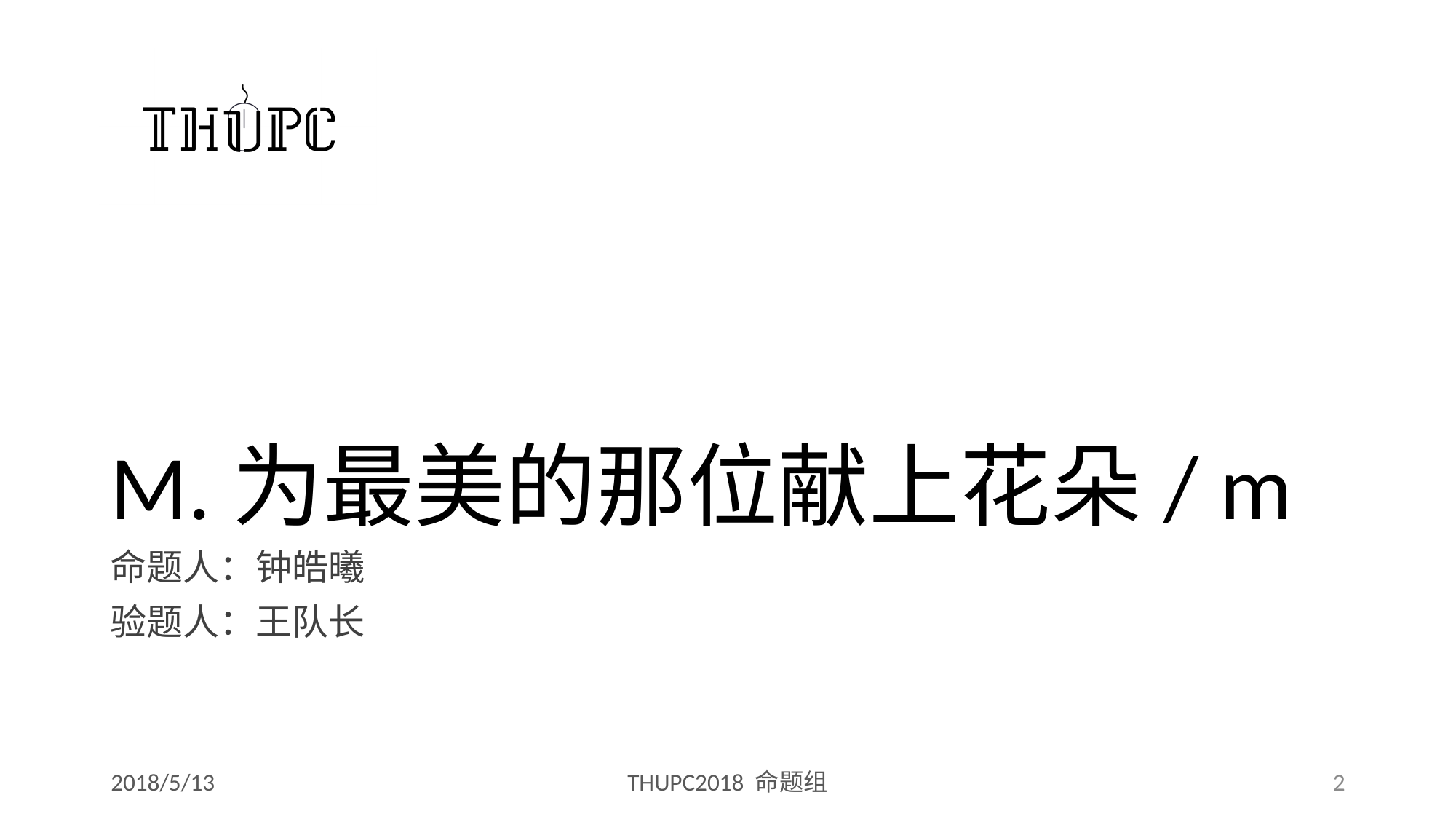

# M.为最美的那位献上花朵/ m
命题人：钟皓曦
验题人：王队长
2018/5/13
THUPC2018 命题组
2